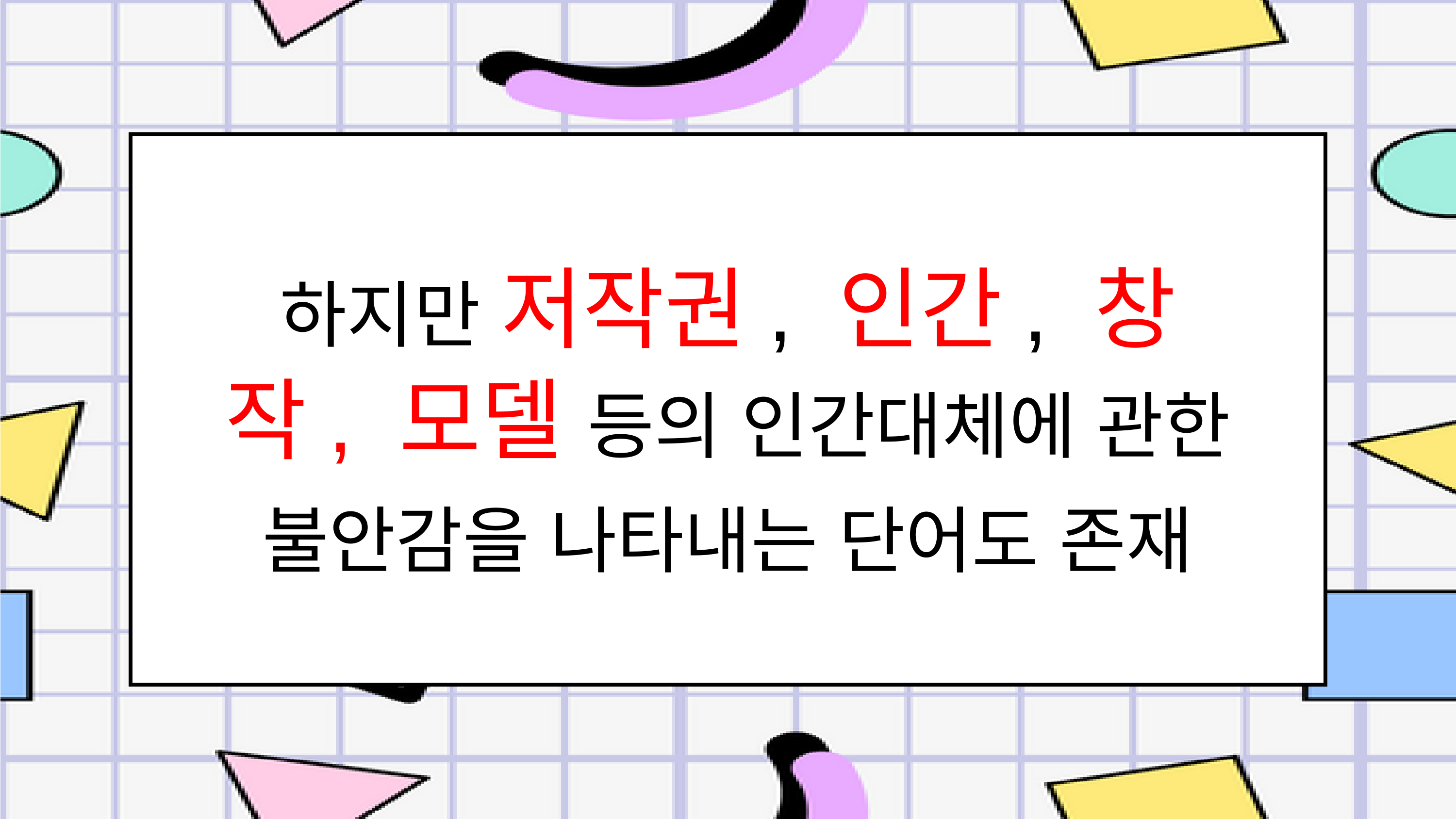

하지만 저작권, 인간, 창작, 모델 등의 인간대체에 관한 불안감을 나타내는 단어도 존재